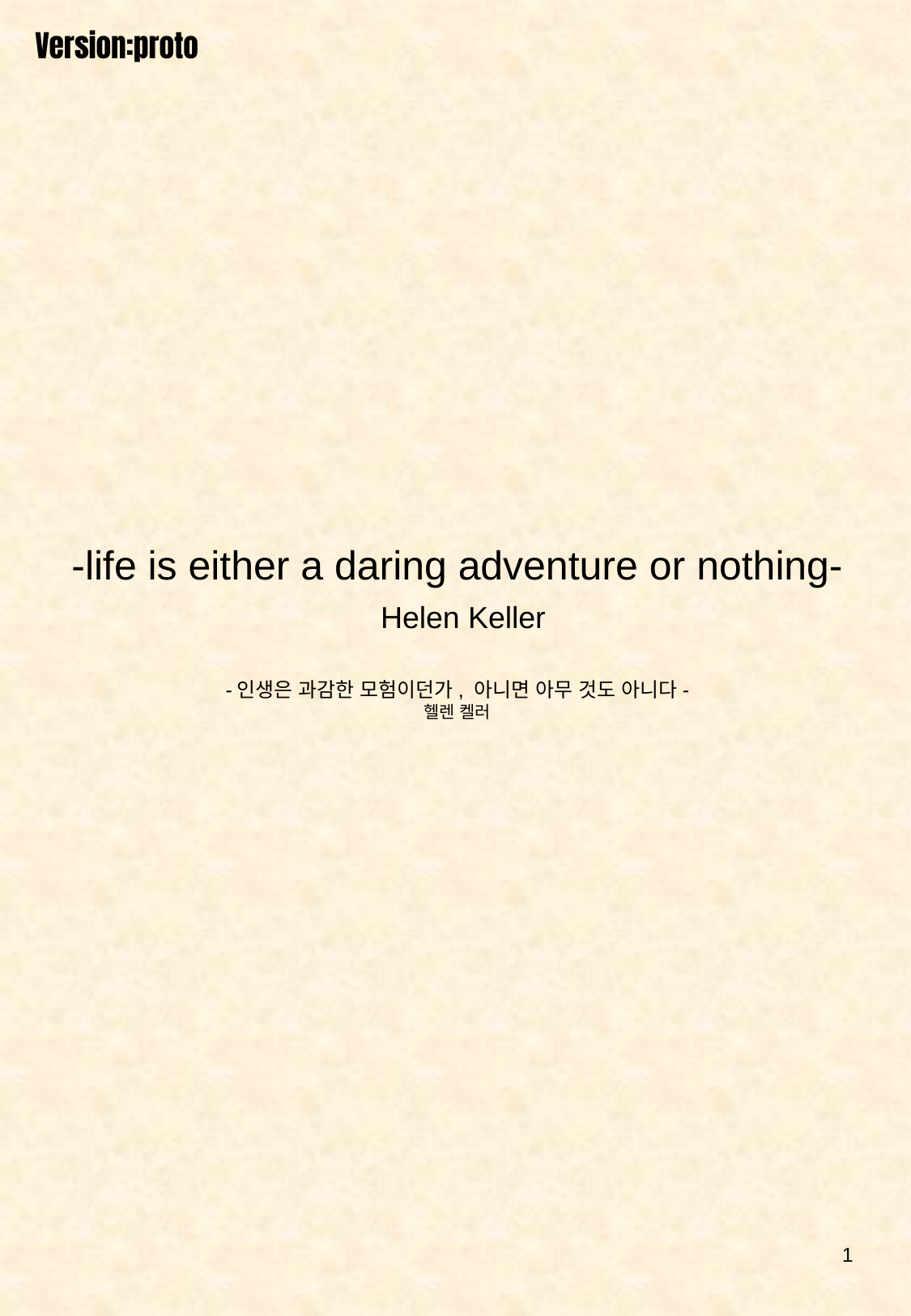

Version:proto
-life is either a daring adventure or nothing-
 Helen Keller

-인생은 과감한 모험이던가, 아니면 아무 것도 아니다-
헬렌 켈러

1